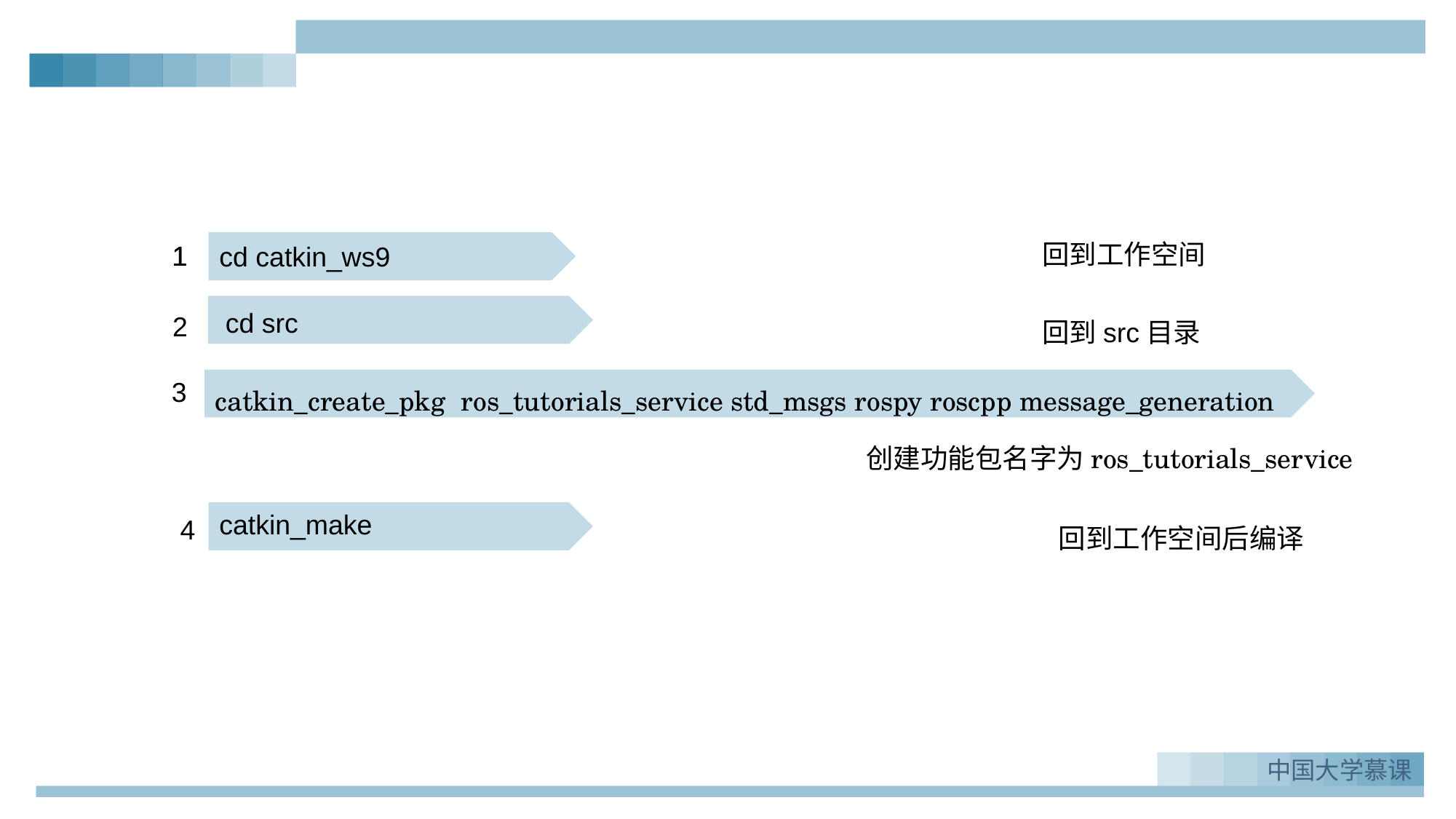

cd catkin_ws9
回到工作空间
1
1
1

cd src
2
回到src目录

3
catkin_create_pkg  ros_tutorials_service std_msgs rospy roscpp message_generation
创建功能包名字为ros_tutorials_service

catkin_make
4
回到工作空间后编译
中国大学慕课